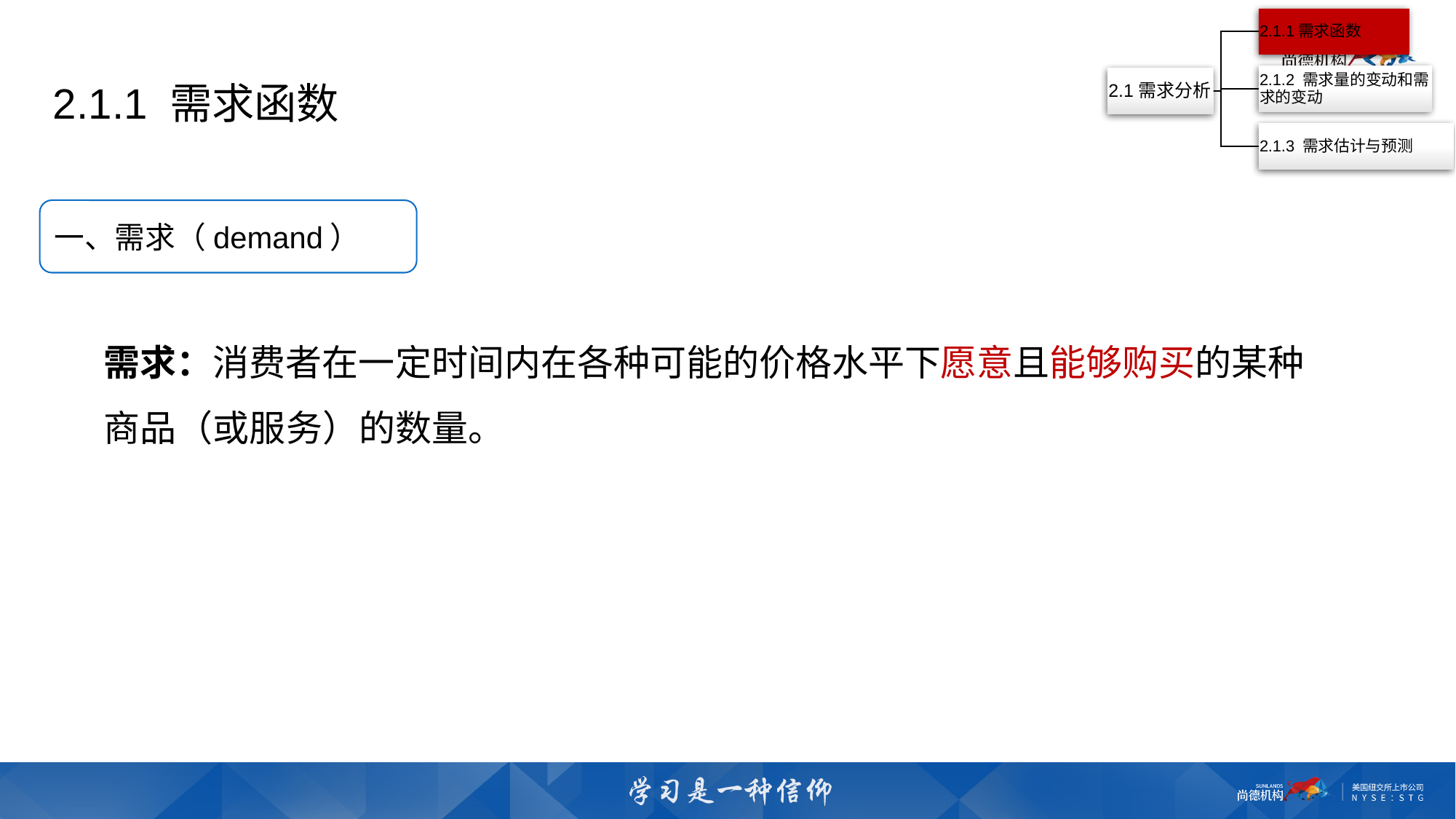

2.1需求分析
2.1.1需求函数
2.1.2 需求量的变动和需求的变动
2.1.3 需求估计与预测
2.1.1 需求函数
一、需求（demand）
需求：消费者在一定时间内在各种可能的价格水平下愿意且能够购买的某种商品（或服务）的数量。